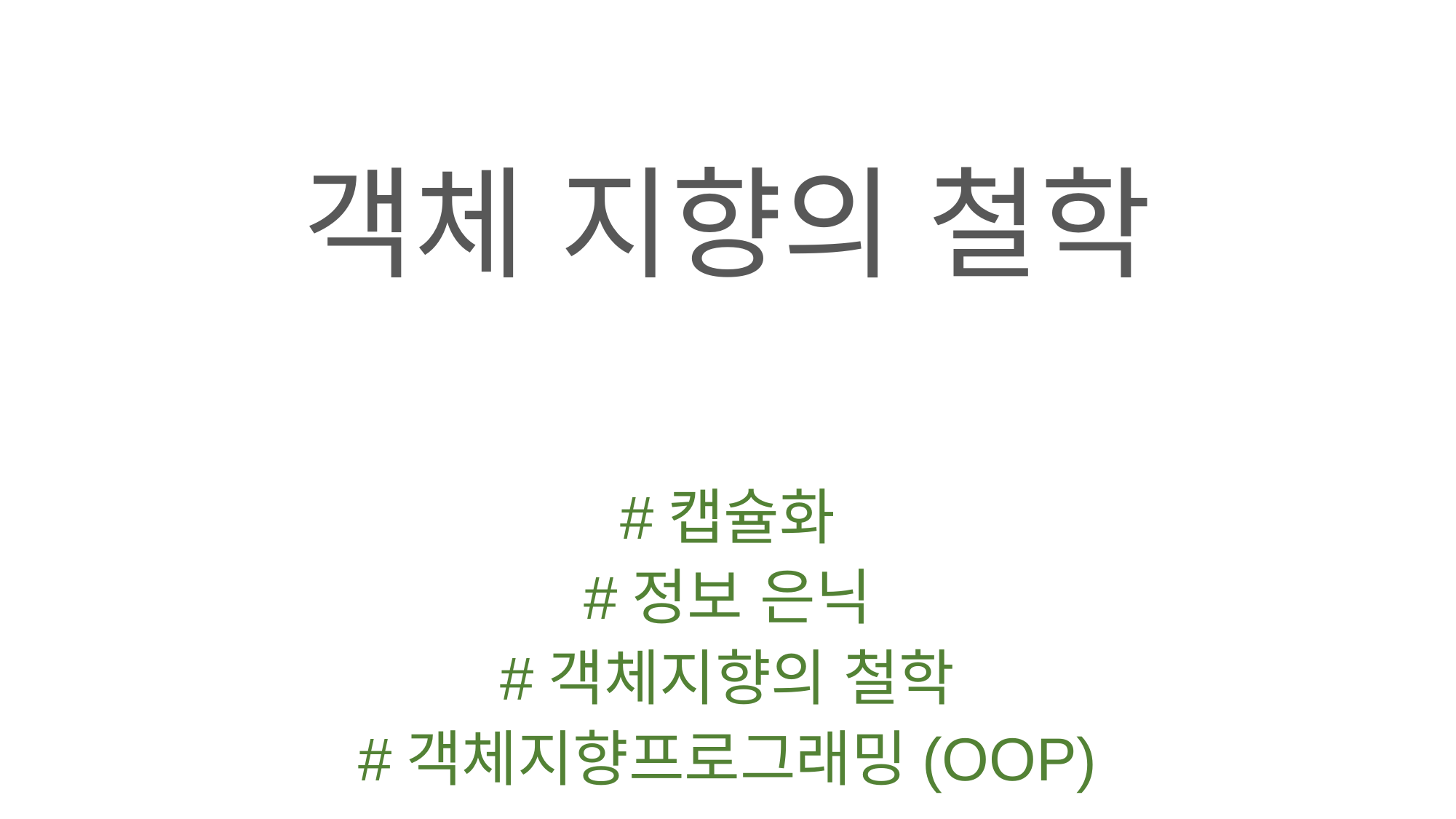

# 객체 지향의 철학
#캡슐화
#정보 은닉
#객체지향의 철학
#객체지향프로그래밍(OOP)